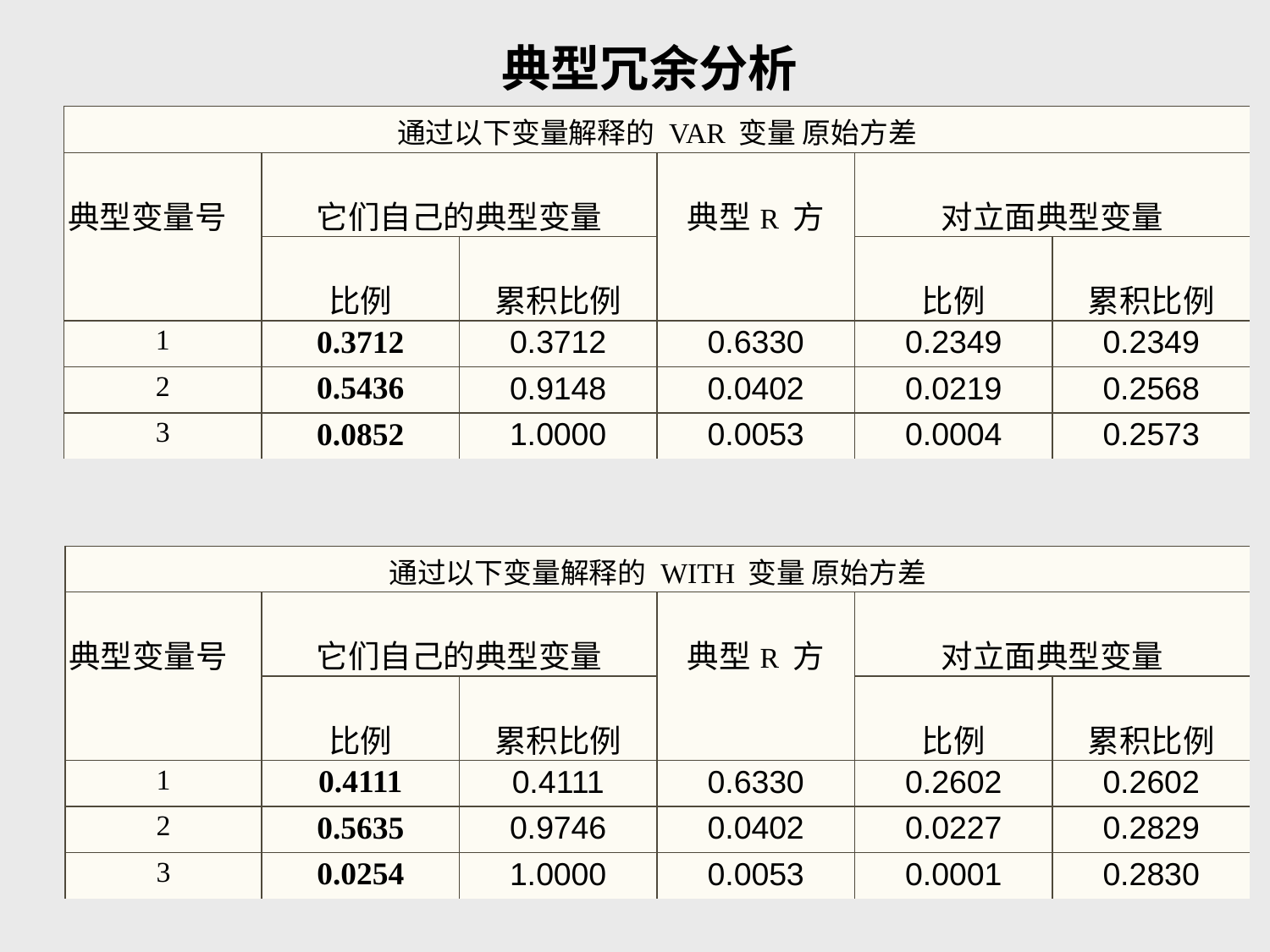

典型冗余分析
| 通过以下变量解释的 VAR 变量 原始方差 |  |  |  |  |  |
| --- | --- | --- | --- | --- | --- |
| 典型变量号 | 它们自己的典型变量 |  | 典型R 方 | 对立面典型变量 |  |
|  | 比例 | 累积比例 |  | 比例 | 累积比例 |
| 1 | 0.3712 | 0.3712 | 0.6330 | 0.2349 | 0.2349 |
| 2 | 0.5436 | 0.9148 | 0.0402 | 0.0219 | 0.2568 |
| 3 | 0.0852 | 1.0000 | 0.0053 | 0.0004 | 0.2573 |
| 通过以下变量解释的 WITH 变量 原始方差 |  |  |  |  |  |
| --- | --- | --- | --- | --- | --- |
| 典型变量号 | 它们自己的典型变量 |  | 典型R 方 | 对立面典型变量 |  |
|  | 比例 | 累积比例 |  | 比例 | 累积比例 |
| 1 | 0.4111 | 0.4111 | 0.6330 | 0.2602 | 0.2602 |
| 2 | 0.5635 | 0.9746 | 0.0402 | 0.0227 | 0.2829 |
| 3 | 0.0254 | 1.0000 | 0.0053 | 0.0001 | 0.2830 |